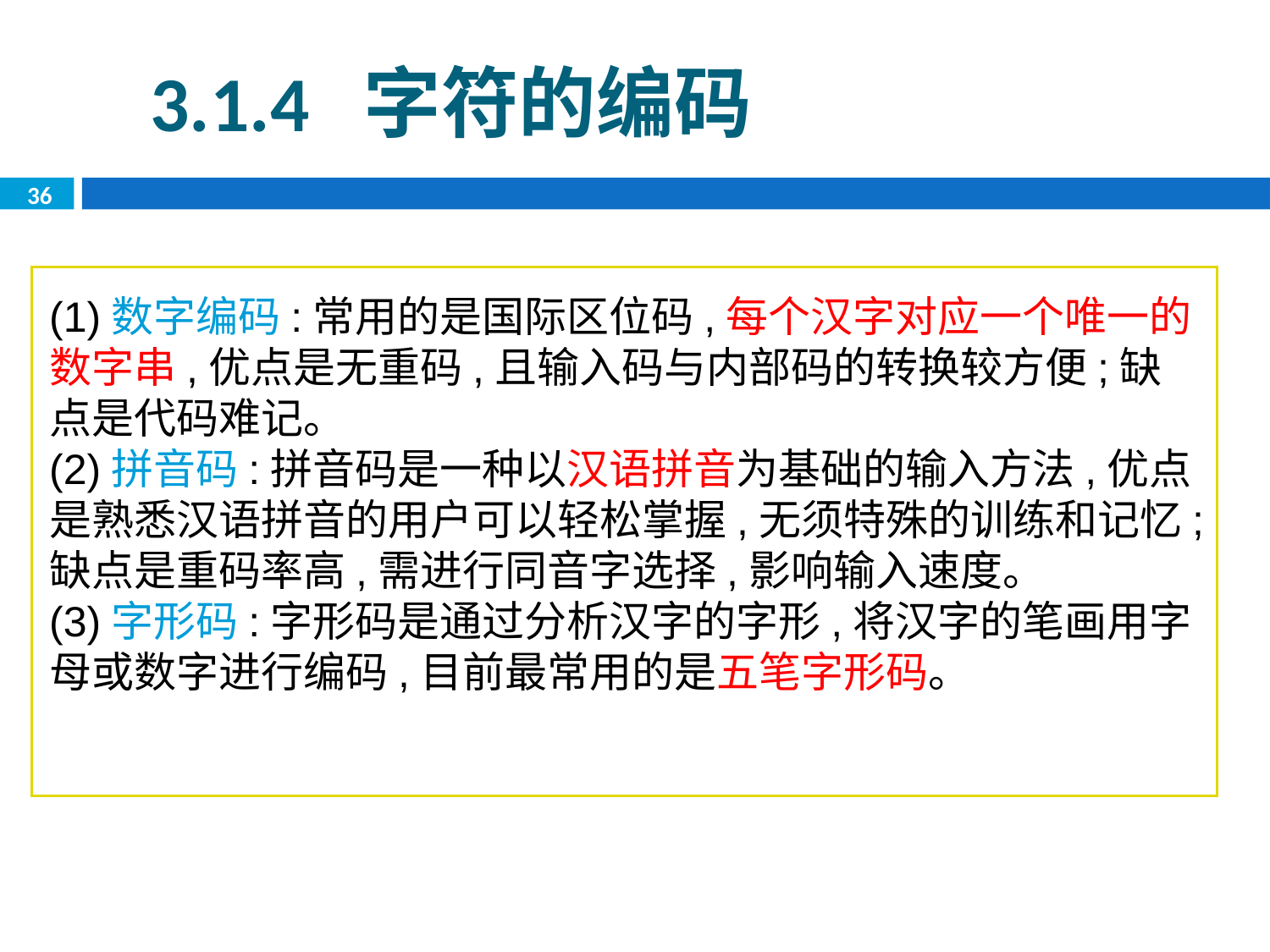

3.1.4  字符的编码
36

(1)数字编码:常用的是国际区位码,每个汉字对应一个唯一的数字串,优点是无重码,且输入码与内部码的转换较方便;缺点是代码难记。
(2)拼音码:拼音码是一种以汉语拼音为基础的输入方法,优点是熟悉汉语拼音的用户可以轻松掌握,无须特殊的训练和记忆;缺点是重码率高,需进行同音字选择,影响输入速度。
(3)字形码:字形码是通过分析汉字的字形,将汉字的笔画用字母或数字进行编码,目前最常用的是五笔字形码。